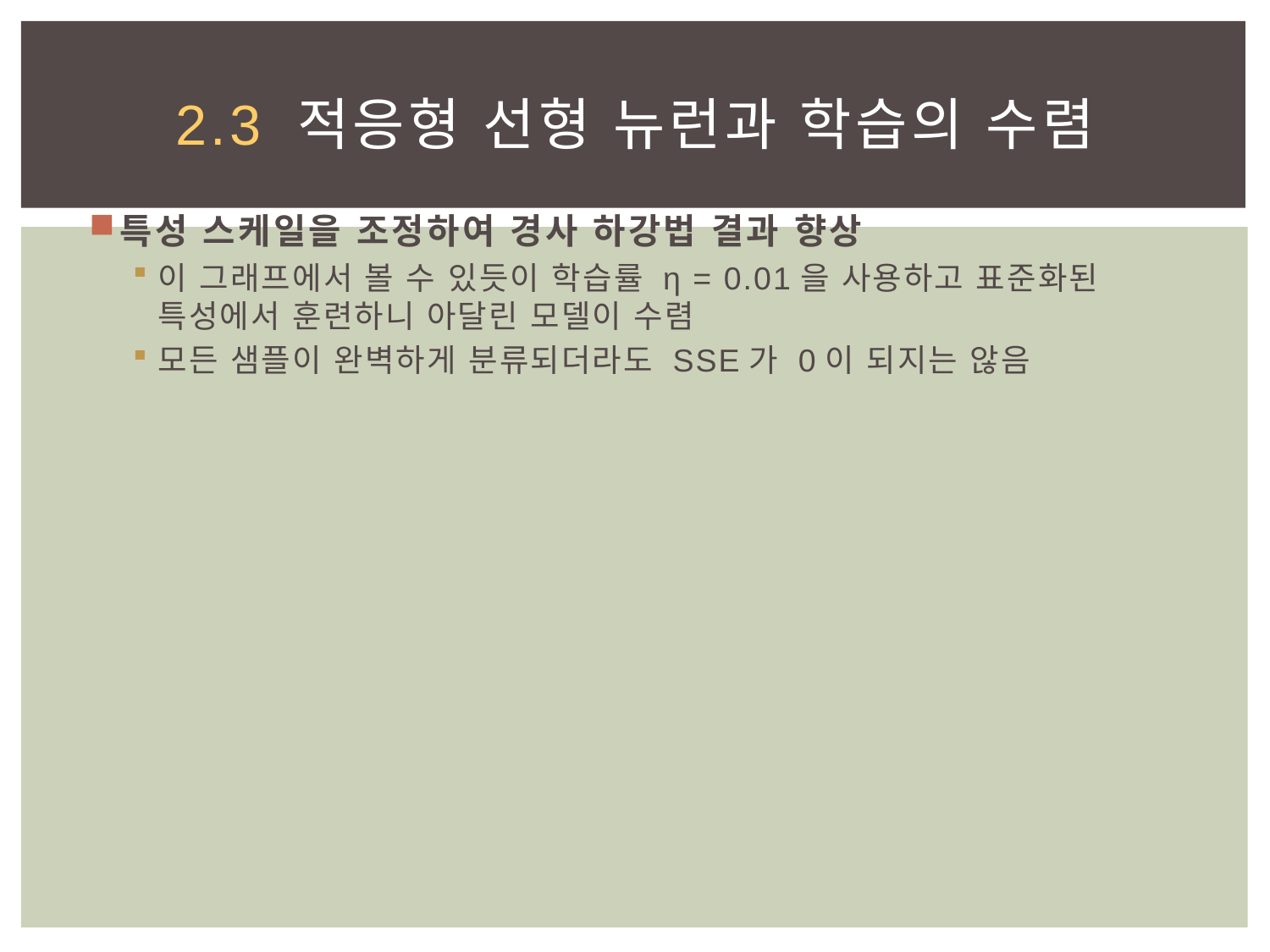

# 2.3 적응형 선형 뉴런과 학습의 수렴
특성 스케일을 조정하여 경사 하강법 결과 향상
이 그래프에서 볼 수 있듯이 학습률 η = 0.01을 사용하고 표준화된 특성에서 훈련하니 아달린 모델이 수렴
모든 샘플이 완벽하게 분류되더라도 SSE가 0이 되지는 않음